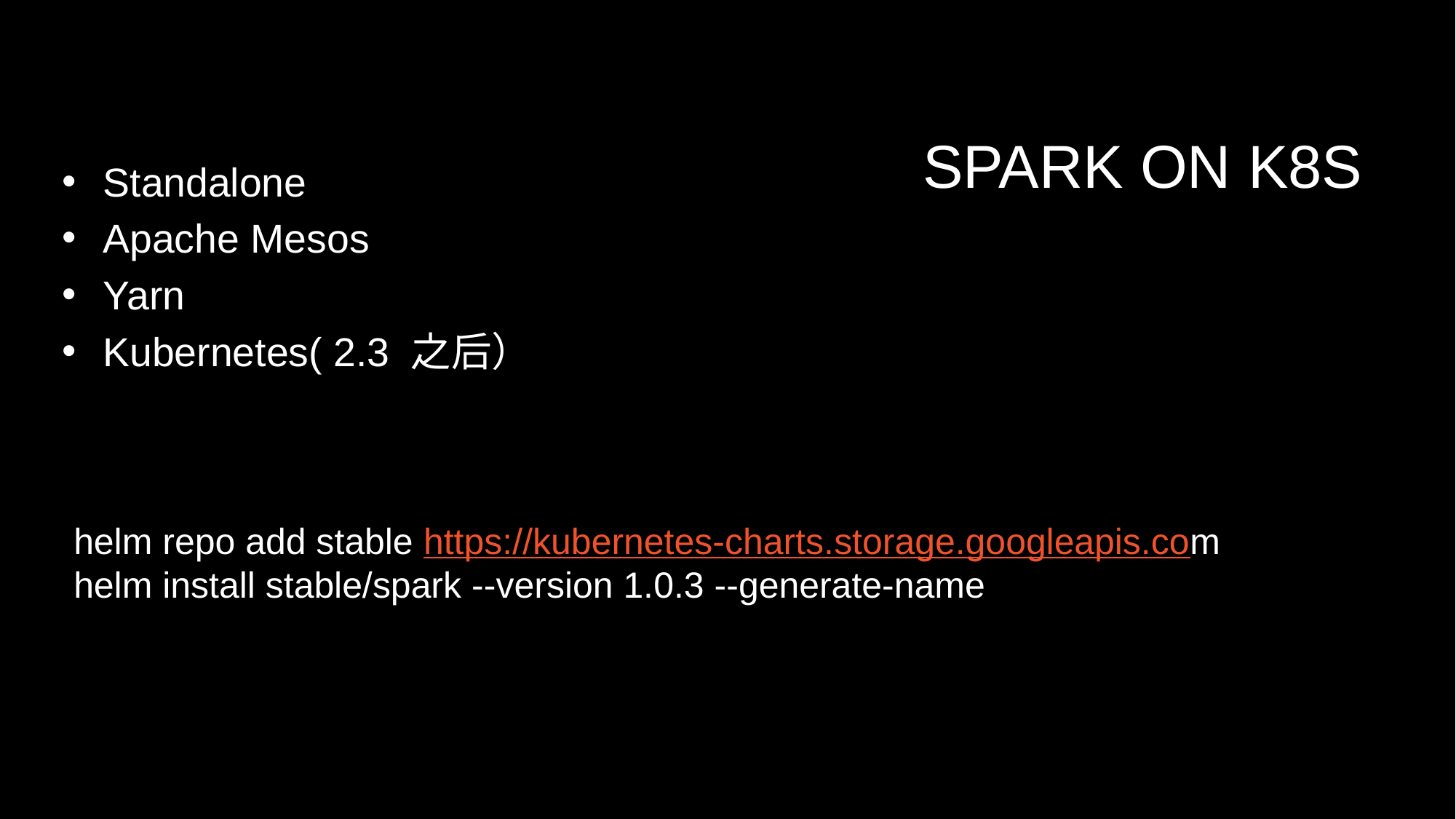

# Spark On K8S
Standalone
Apache Mesos
Yarn
Kubernetes( 2.3 之后）

helm repo add stable https://kubernetes-charts.storage.googleapis.com
helm install stable/spark --version 1.0.3 --generate-name